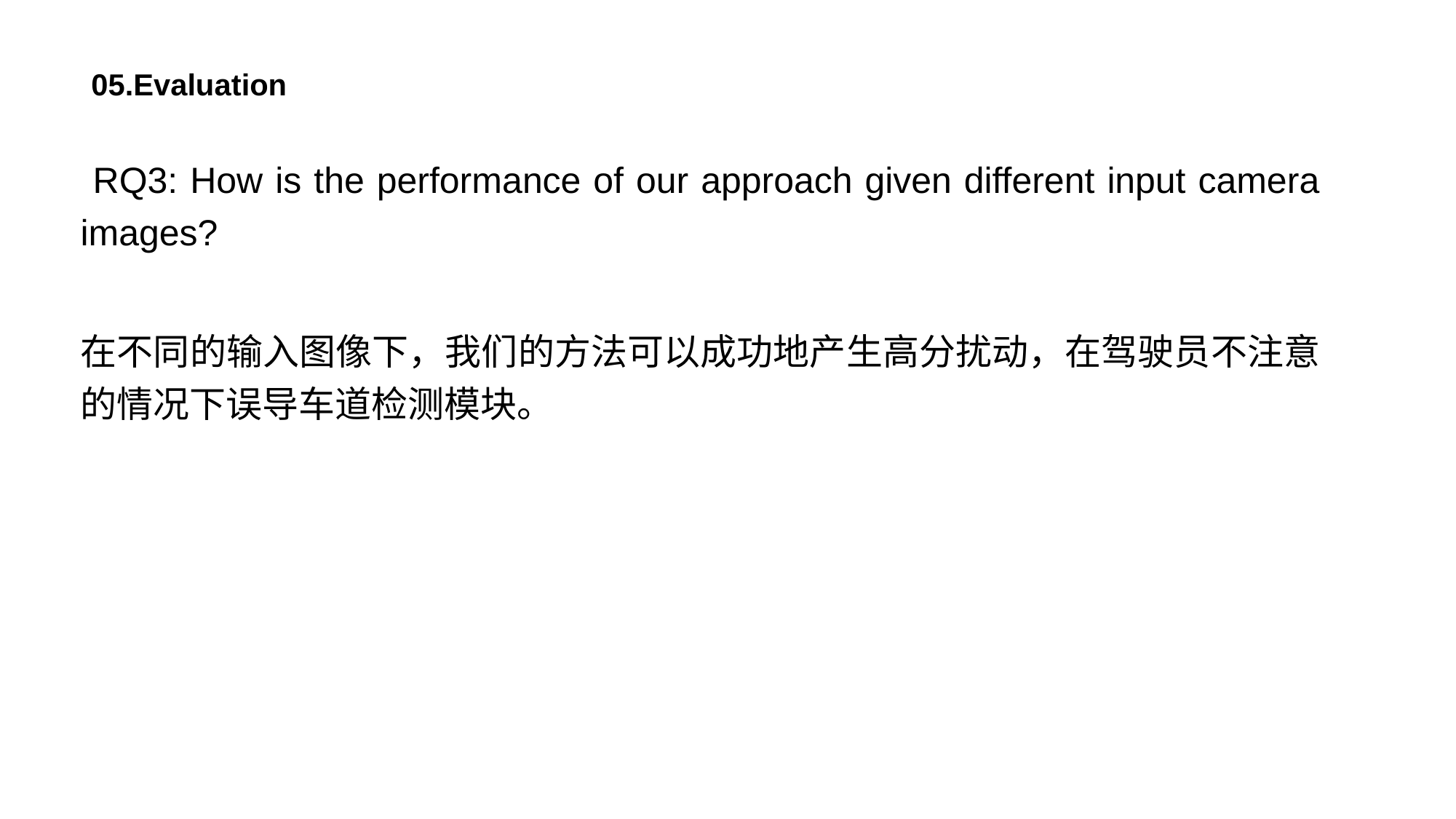

05.Evaluation
 RQ3: How is the performance of our approach given different input camera images?

在不同的输入图像下，我们的方法可以成功地产生高分扰动，在驾驶员不注意的情况下误导车道检测模块。